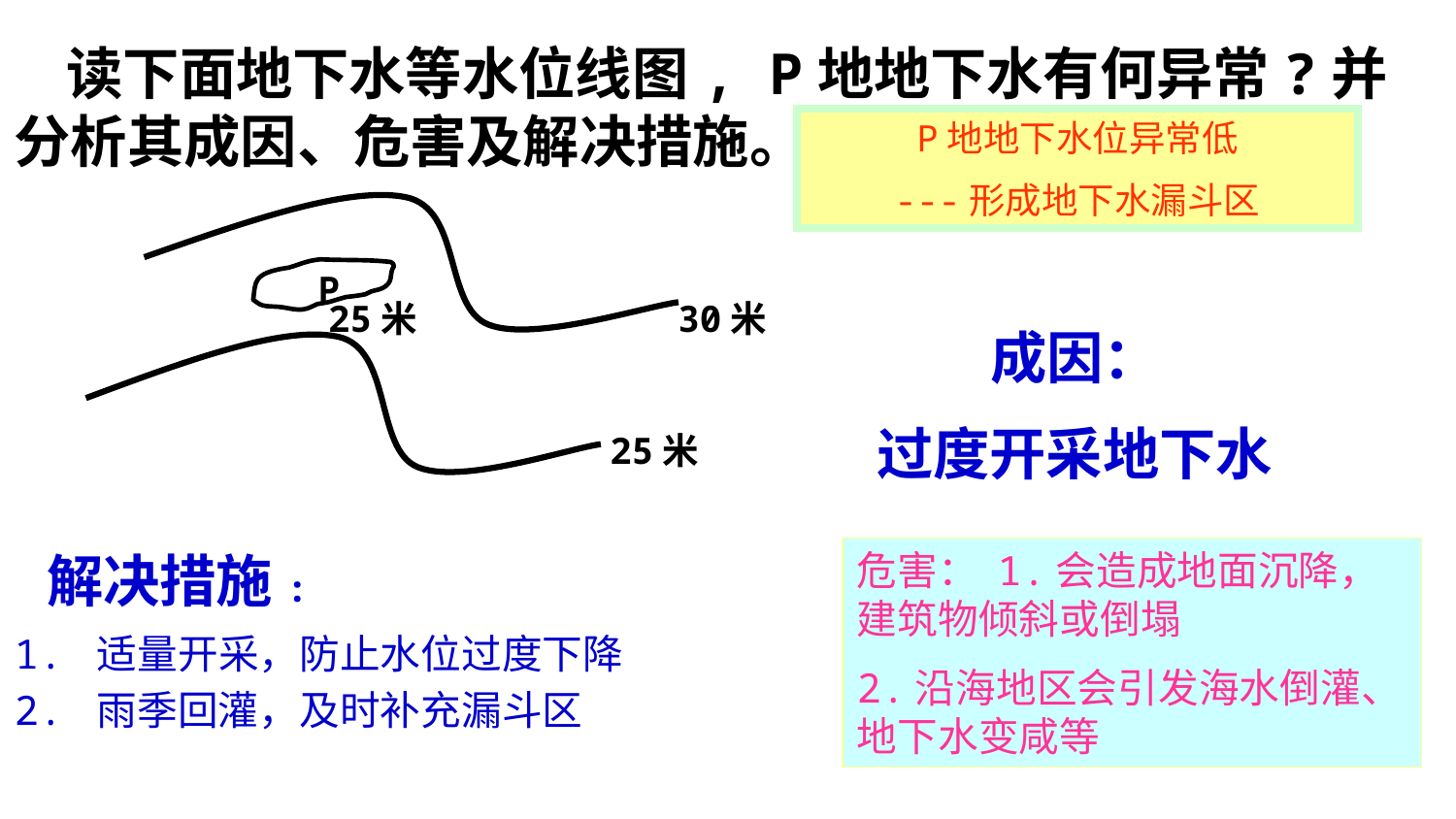

读下面地下水等水位线图, P地地下水有何异常?并分析其成因、危害及解决措施。
P地地下水位异常低
---形成地下水漏斗区

P
25米
30米

25米
成因：
过度开采地下水
解决措施:
危害： 1.会造成地面沉降，建筑物倾斜或倒塌
2.沿海地区会引发海水倒灌、地下水变咸等
1. 适量开采，防止水位过度下降
2. 雨季回灌，及时补充漏斗区